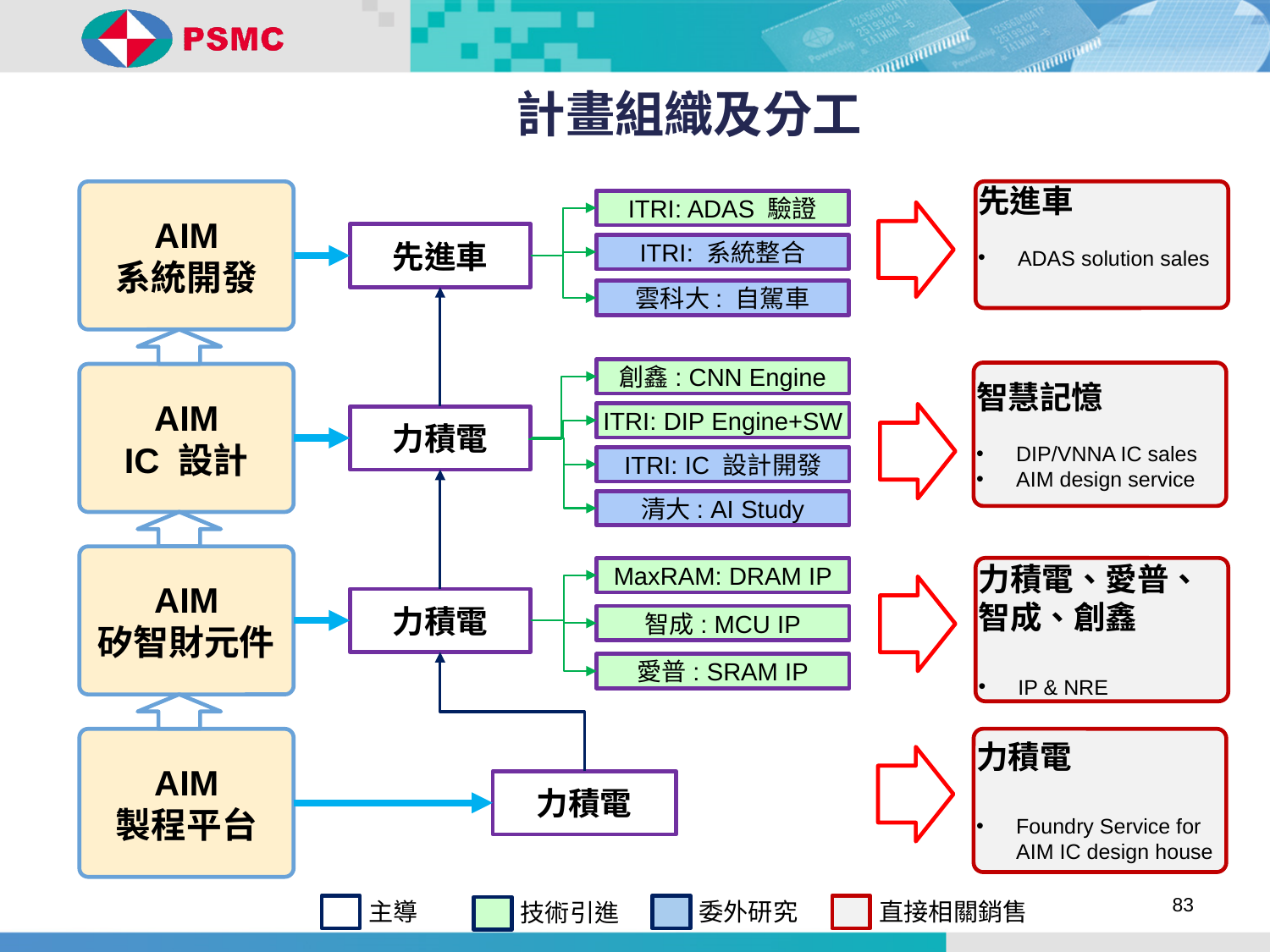

# 計畫組織及分工
先進車

ADAS solution sales

AIM
系統開發
ITRI: ADAS 驗證

先進車
ITRI: 系統整合
雲科大: 自駕車

創鑫: CNN Engine
智慧記憶

DIP/VNNA IC sales
AIM design service
AIM
IC 設計
ITRI: DIP Engine+SW

力積電
ITRI: IC 設計開發
清大: AI Study

AIM
矽智財元件
MaxRAM: DRAM IP
力積電、愛普、智成、創鑫

IP & NRE

力積電
智成: MCU IP
愛普: SRAM IP

力積電

Foundry Service for AIM IC design house
AIM
製程平台

力積電
83
主導
委外研究
直接相關銷售
技術引進